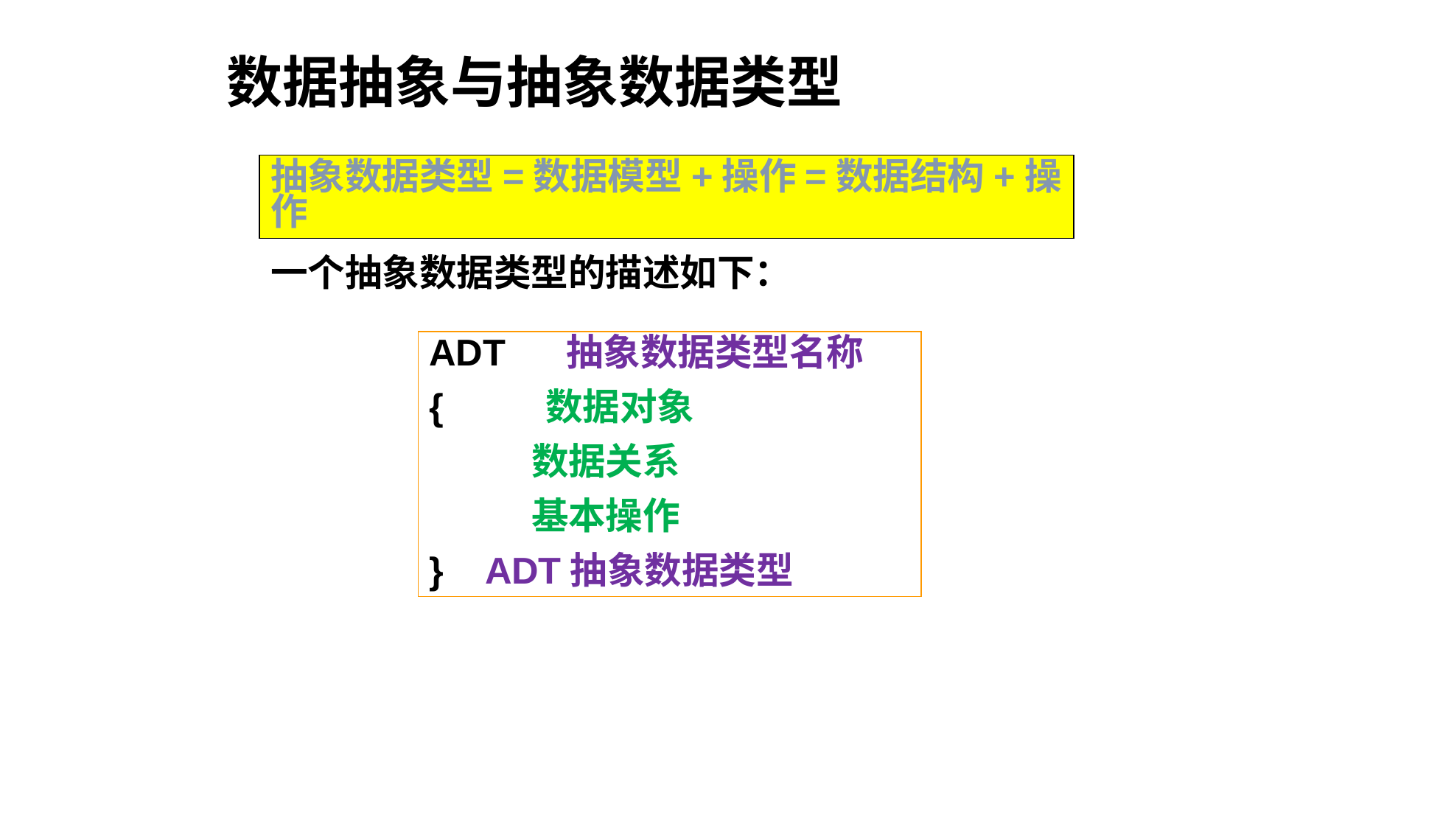

数据抽象与抽象数据类型
抽象数据类型=数据模型+操作=数据结构+操作
一个抽象数据类型的描述如下：
ADT     抽象数据类型名称
{         数据对象
           数据关系
           基本操作
}    ADT抽象数据类型